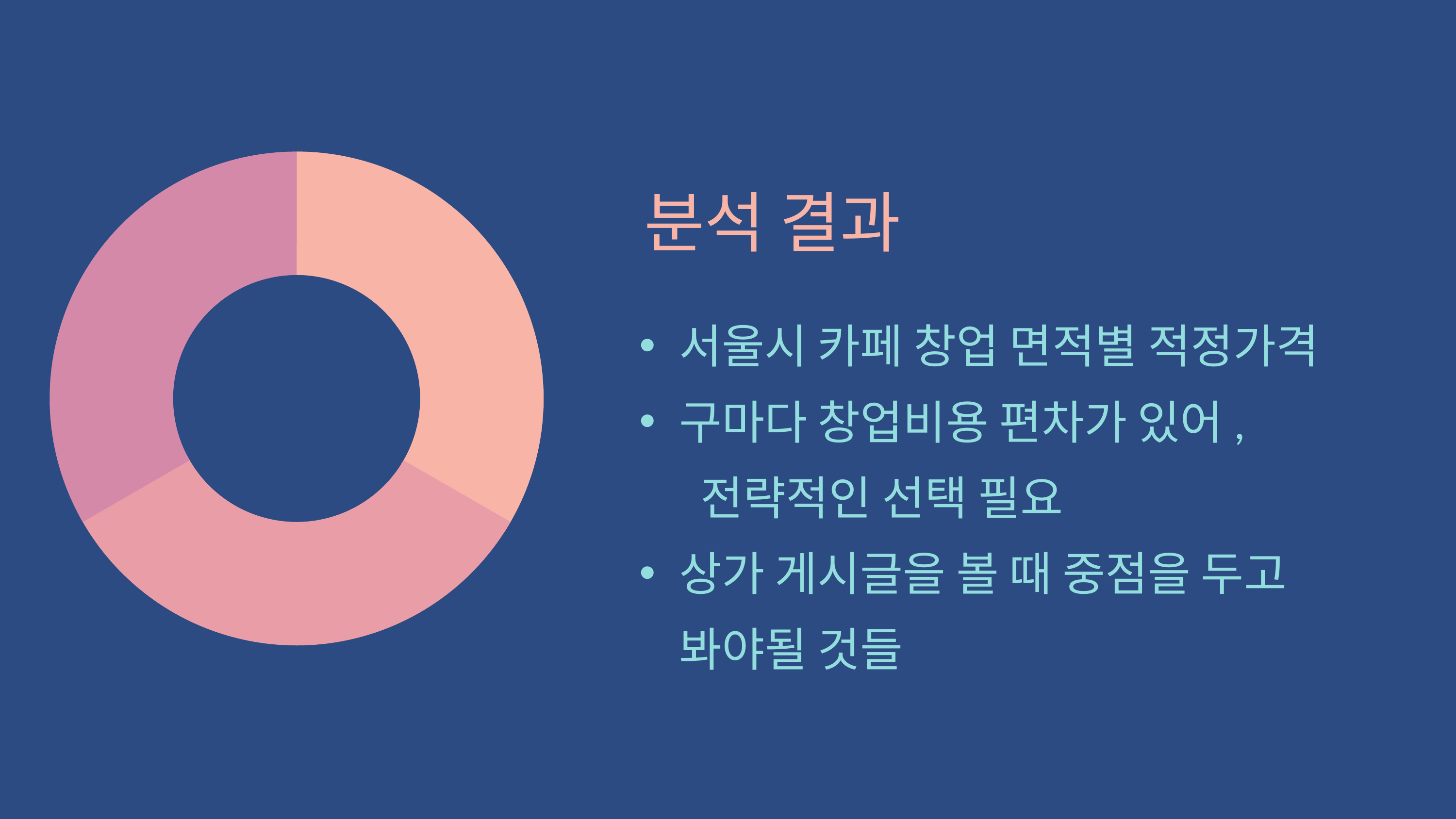

분석 결과
서울시 카페 창업 면적별 적정가격
구마다 창업비용 편차가 있어,              전략적인 선택 필요
상가 게시글을 볼 때 중점을 두고         봐야될 것들